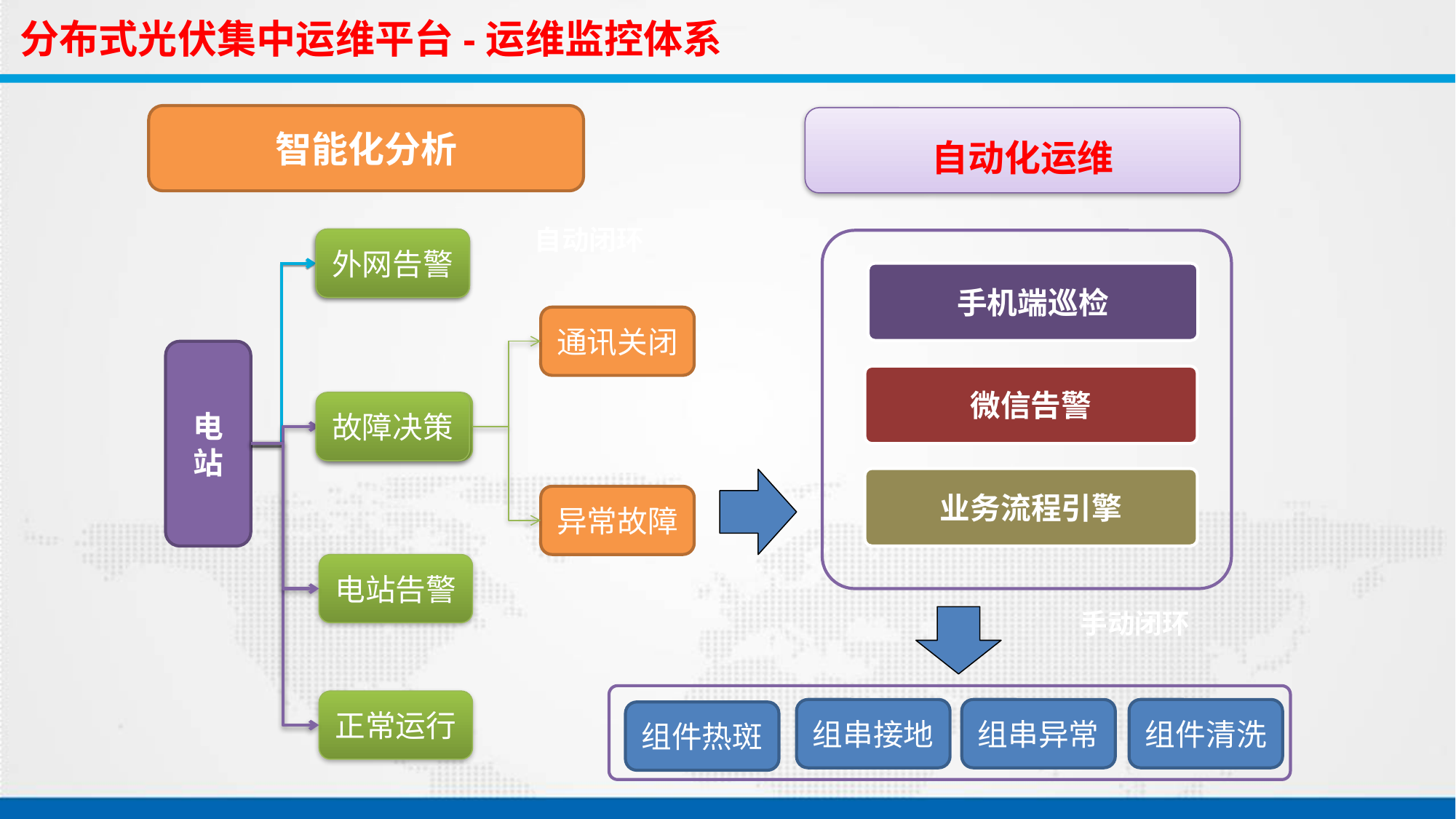

分布式光伏集中运维平台-运维监控体系
智能化分析
自动化运维
自动闭环
外网告警
外网告警

手机端巡检
通讯关闭
电站
微信告警
故障决策
故障决策
业务流程引擎

异常故障
电站告警
手动闭环

正常运行
组串接地
组串异常
组件清洗
组件热斑